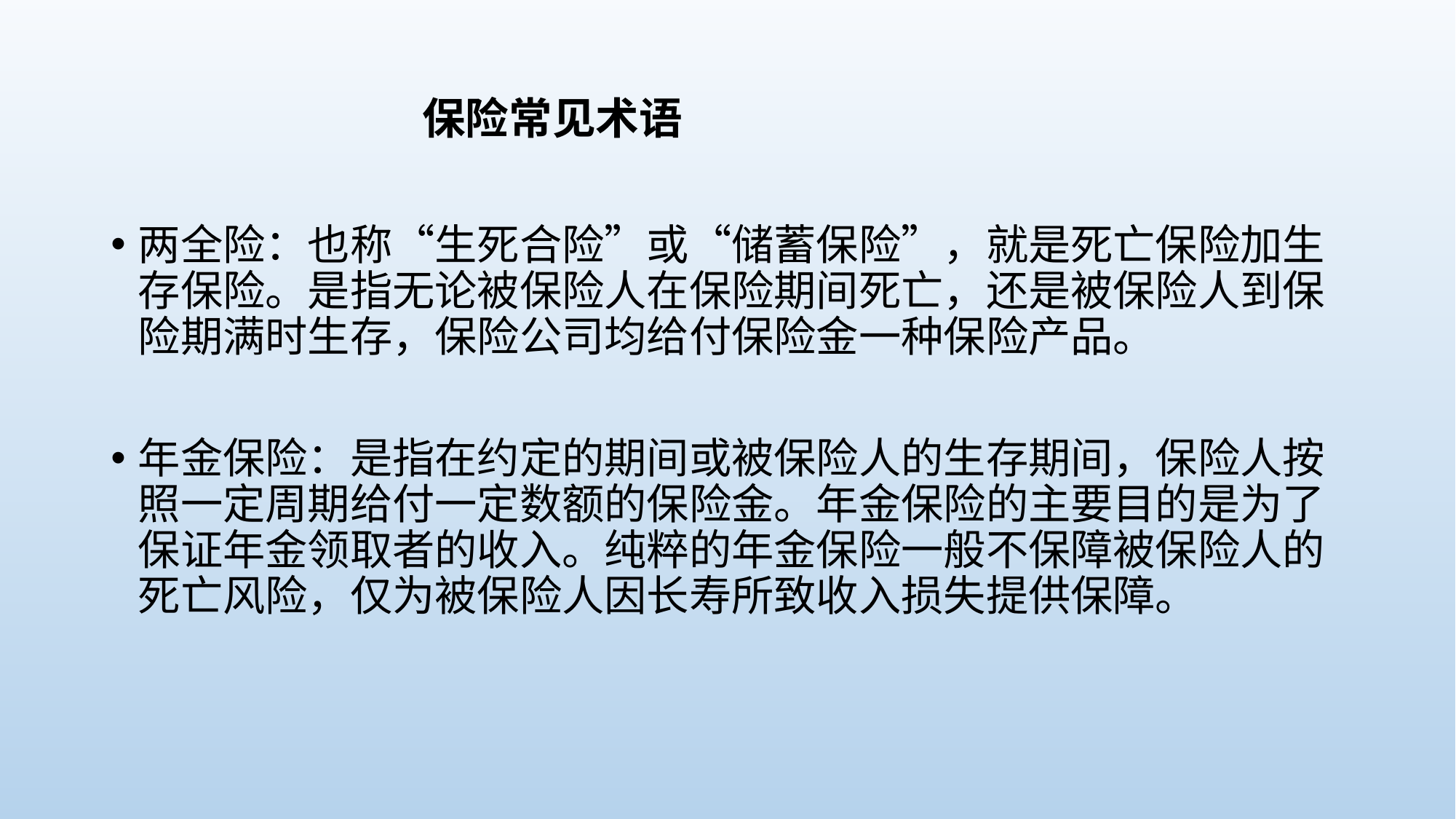

# 保险常见术语
两全险：也称“生死合险”或“储蓄保险”，就是死亡保险加生存保险。是指无论被保险人在保险期间死亡，还是被保险人到保险期满时生存，保险公司均给付保险金一种保险产品。

年金保险：是指在约定的期间或被保险人的生存期间，保险人按照一定周期给付一定数额的保险金。年金保险的主要目的是为了保证年金领取者的收入。纯粹的年金保险一般不保障被保险人的死亡风险，仅为被保险人因长寿所致收入损失提供保障。